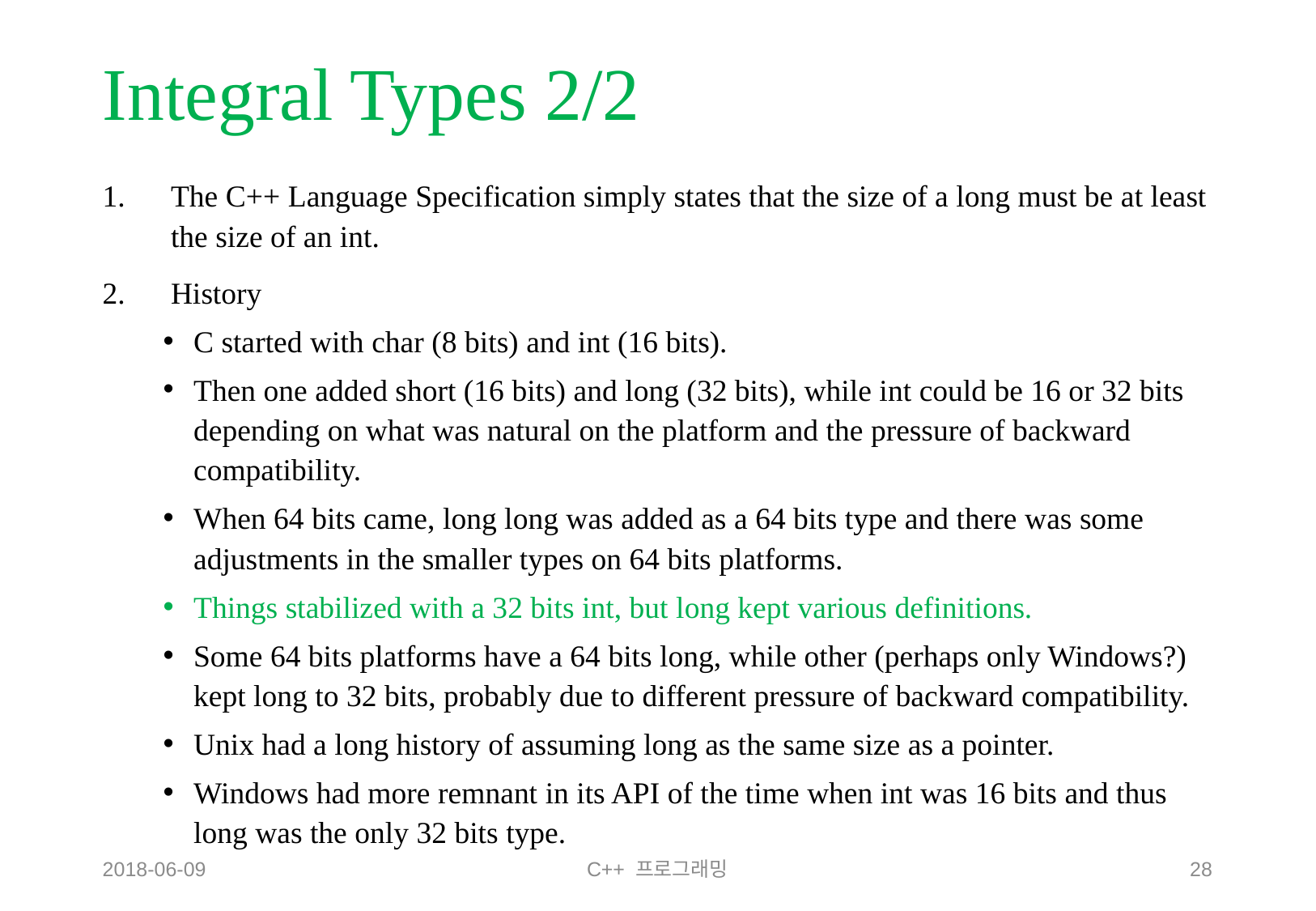

# Integral Types 2/2
The C++ Language Specification simply states that the size of a long must be at least the size of an int.
History
C started with char (8 bits) and int (16 bits).
Then one added short (16 bits) and long (32 bits), while int could be 16 or 32 bits depending on what was natural on the platform and the pressure of backward compatibility.
When 64 bits came, long long was added as a 64 bits type and there was some adjustments in the smaller types on 64 bits platforms.
Things stabilized with a 32 bits int, but long kept various definitions.
Some 64 bits platforms have a 64 bits long, while other (perhaps only Windows?) kept long to 32 bits, probably due to different pressure of backward compatibility.
Unix had a long history of assuming long as the same size as a pointer.
Windows had more remnant in its API of the time when int was 16 bits and thus long was the only 32 bits type.
2018-06-09
C++ 프로그래밍
28